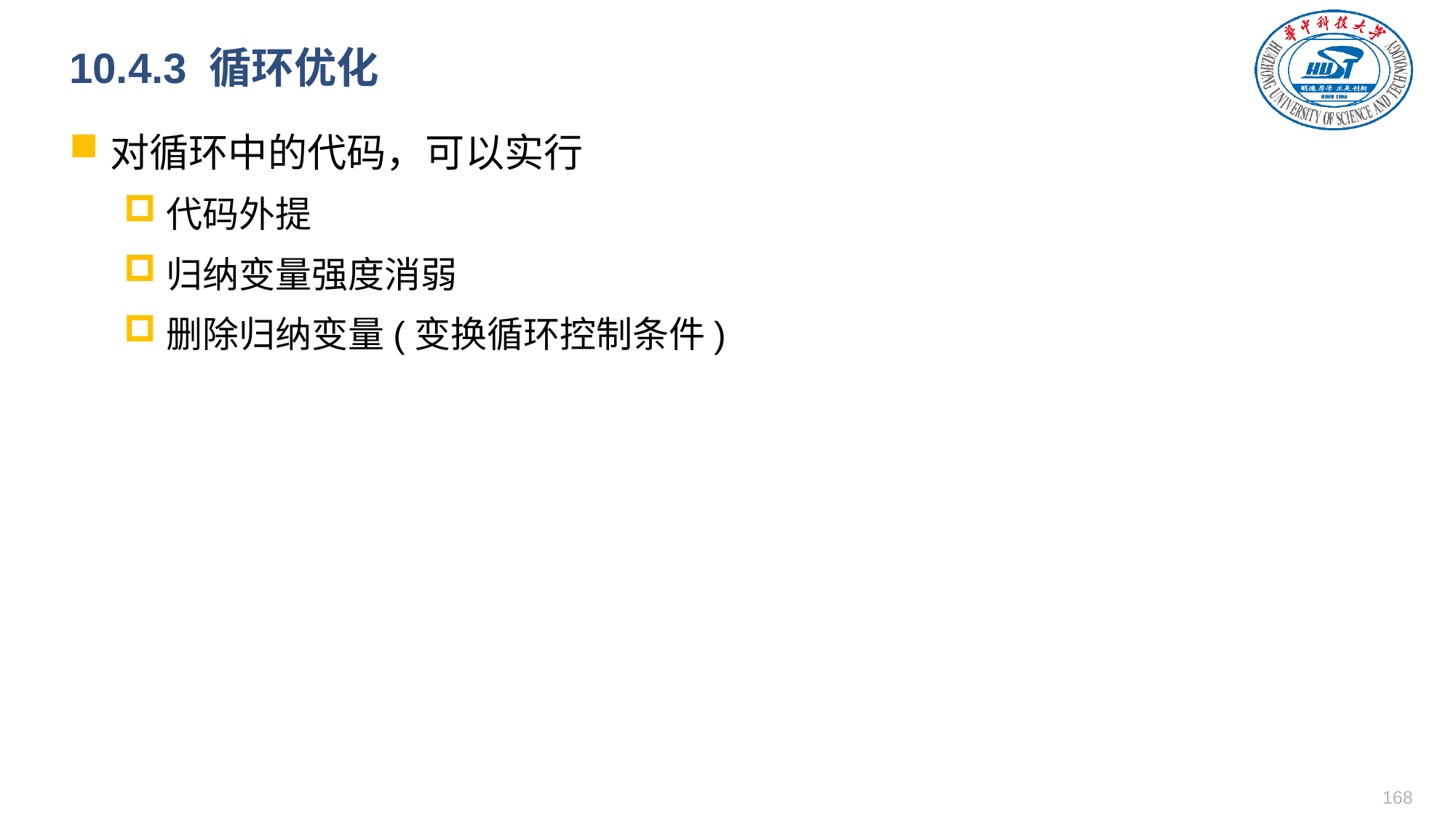

# 10.4.3 循环优化
对循环中的代码，可以实行
代码外提
归纳变量强度消弱
删除归纳变量(变换循环控制条件)

168